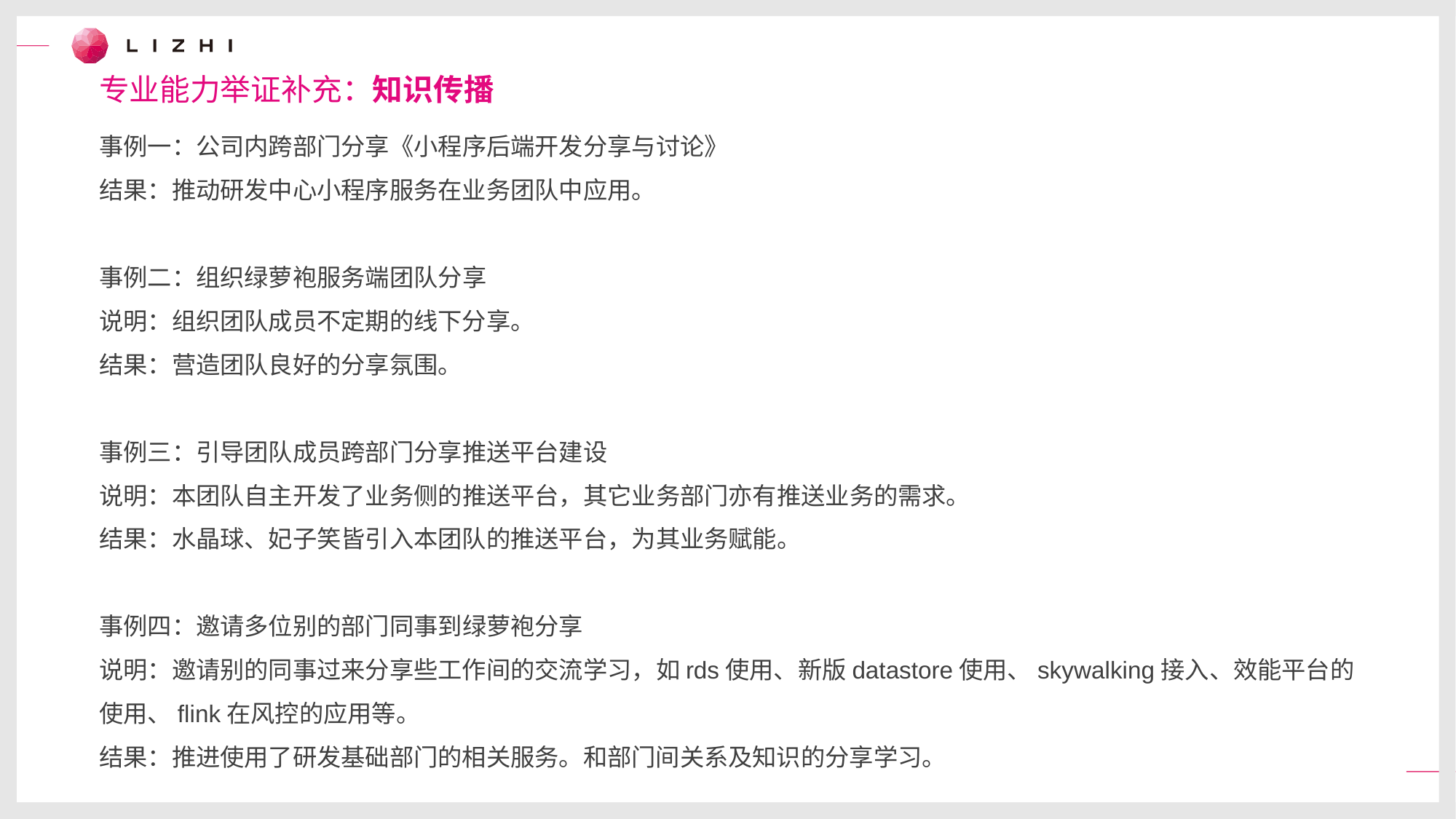

专业能力举证补充：知识传播
事例一：公司内跨部门分享《小程序后端开发分享与讨论》
结果：推动研发中心小程序服务在业务团队中应用。

事例二：组织绿萝袍服务端团队分享
说明：组织团队成员不定期的线下分享。
结果：营造团队良好的分享氛围。

事例三：引导团队成员跨部门分享推送平台建设
说明：本团队自主开发了业务侧的推送平台，其它业务部门亦有推送业务的需求。
结果：水晶球、妃子笑皆引入本团队的推送平台，为其业务赋能。

事例四：邀请多位别的部门同事到绿萝袍分享
说明：邀请别的同事过来分享些工作间的交流学习，如rds使用、新版datastore使用、skywalking接入、效能平台的使用、flink在风控的应用等。
结果：推进使用了研发基础部门的相关服务。和部门间关系及知识的分享学习。
30